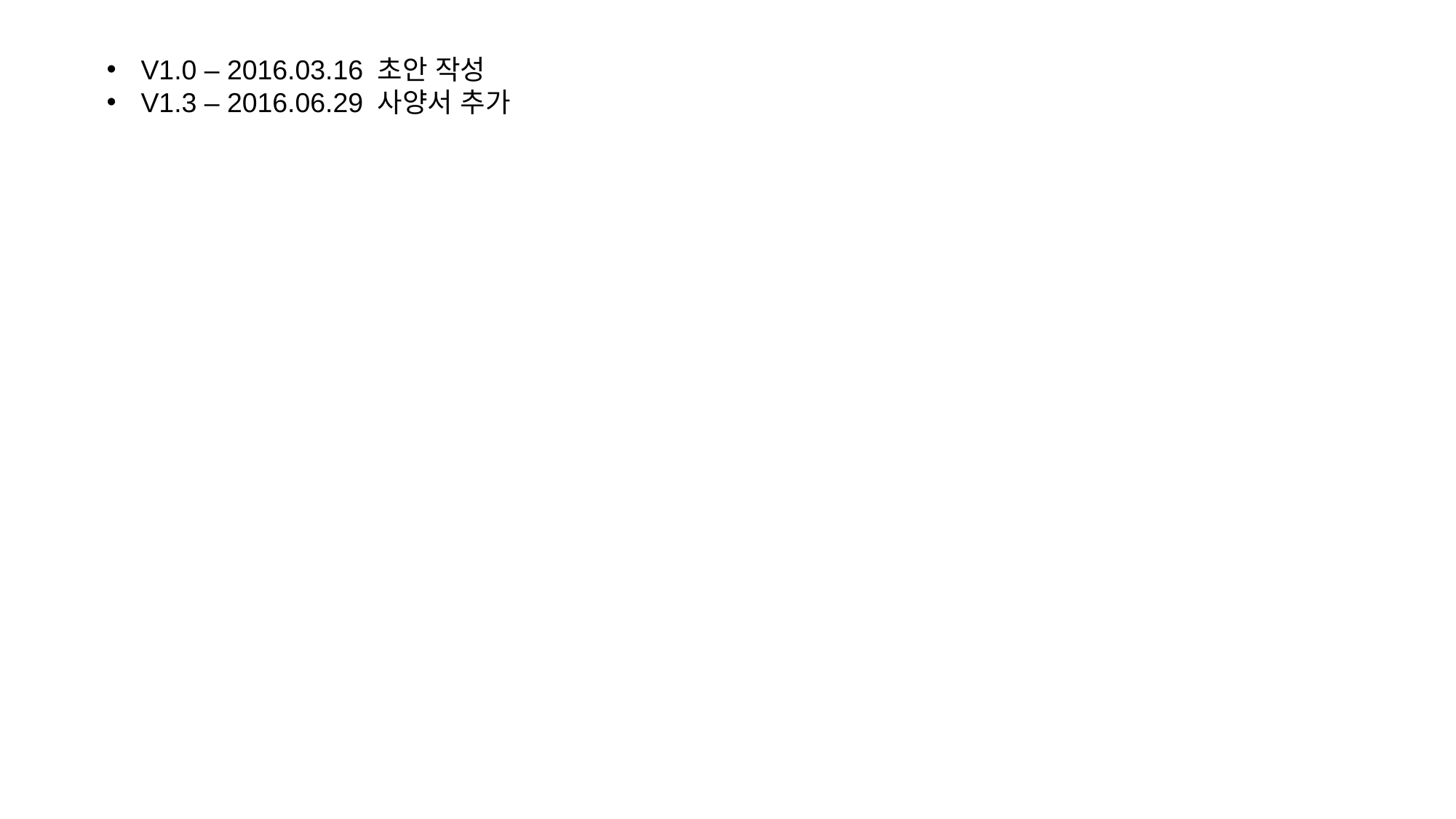

V1.0 – 2016.03.16 초안 작성
V1.3 – 2016.06.29 사양서 추가